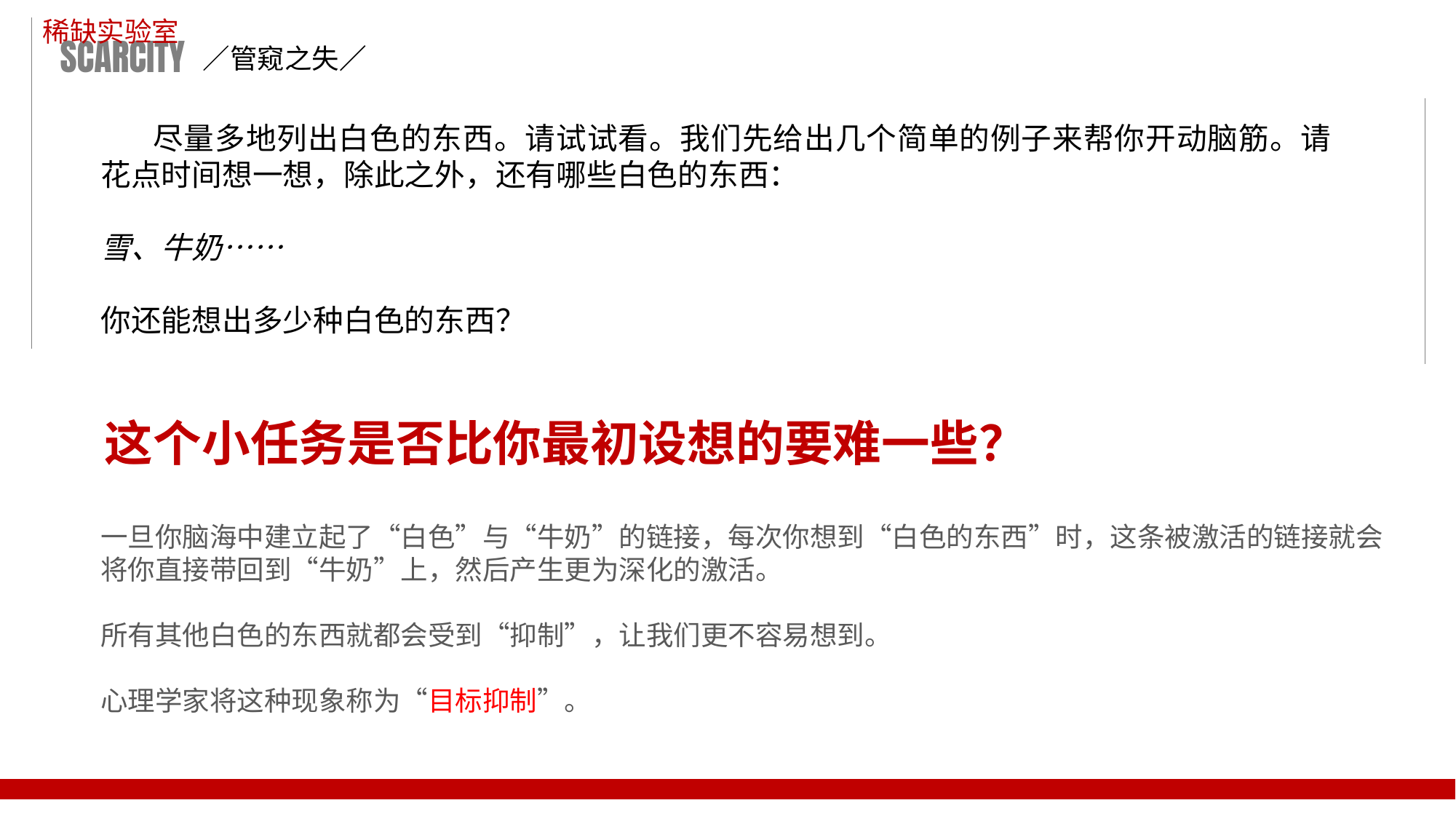

稀缺实验室
SCARCITY
／管窥之失／
      尽量多地列出白色的东西。请试试看。我们先给出几个简单的例子来帮你开动脑筋。请花点时间想一想，除此之外，还有哪些白色的东西：

雪、牛奶……

你还能想出多少种白色的东西？
这个小任务是否比你最初设想的要难一些？

一旦你脑海中建立起了“白色”与“牛奶”的链接，每次你想到“白色的东西”时，这条被激活的链接就会将你直接带回到“牛奶”上，然后产生更为深化的激活。

所有其他白色的东西就都会受到“抑制”，让我们更不容易想到。

心理学家将这种现象称为“目标抑制”。